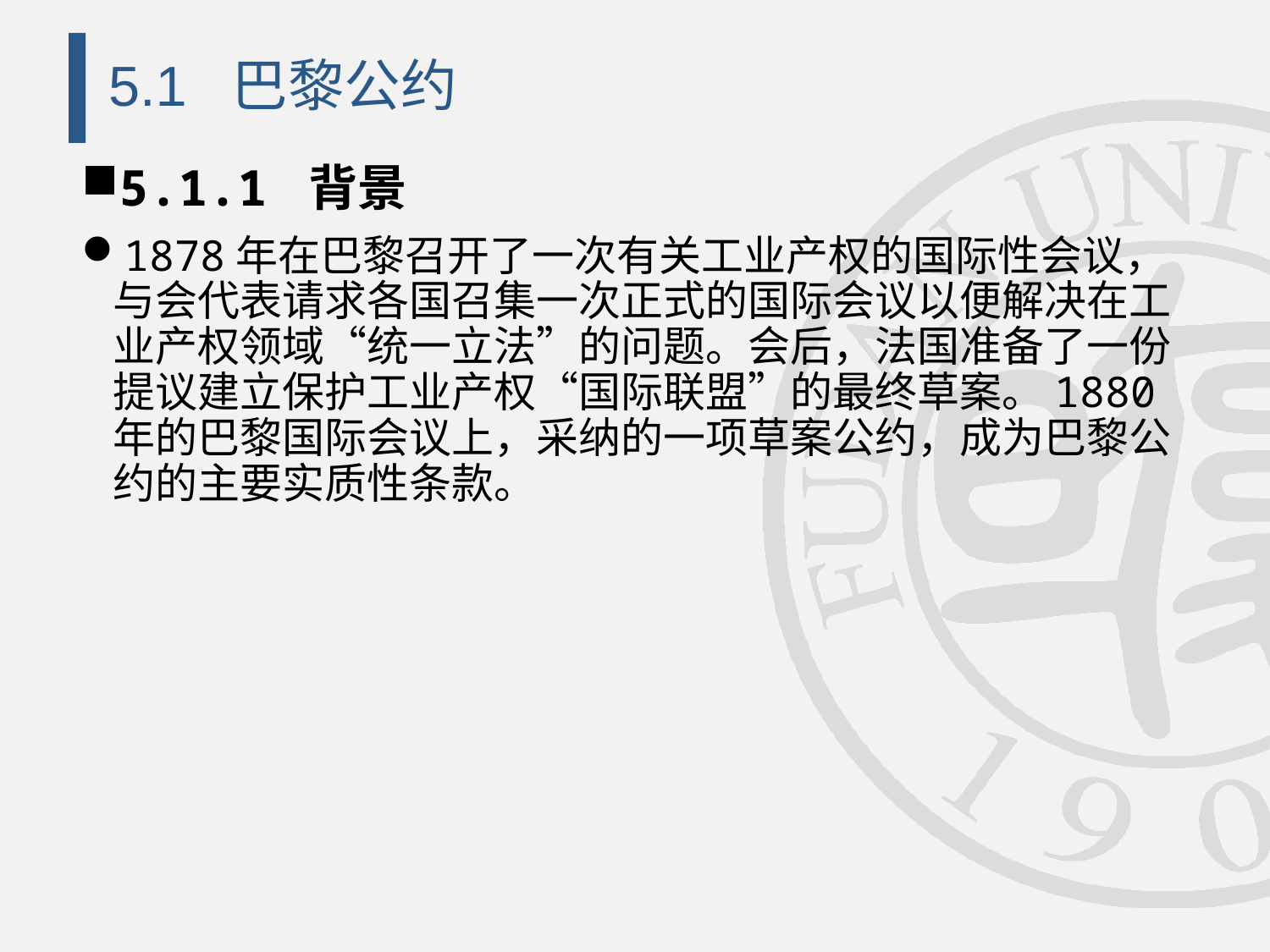

# 5.1  巴黎公约
5.1.1 背景
1878年在巴黎召开了一次有关工业产权的国际性会议，与会代表请求各国召集一次正式的国际会议以便解决在工业产权领域“统一立法”的问题。会后，法国准备了一份提议建立保护工业产权“国际联盟”的最终草案。1880年的巴黎国际会议上，采纳的一项草案公约，成为巴黎公约的主要实质性条款。